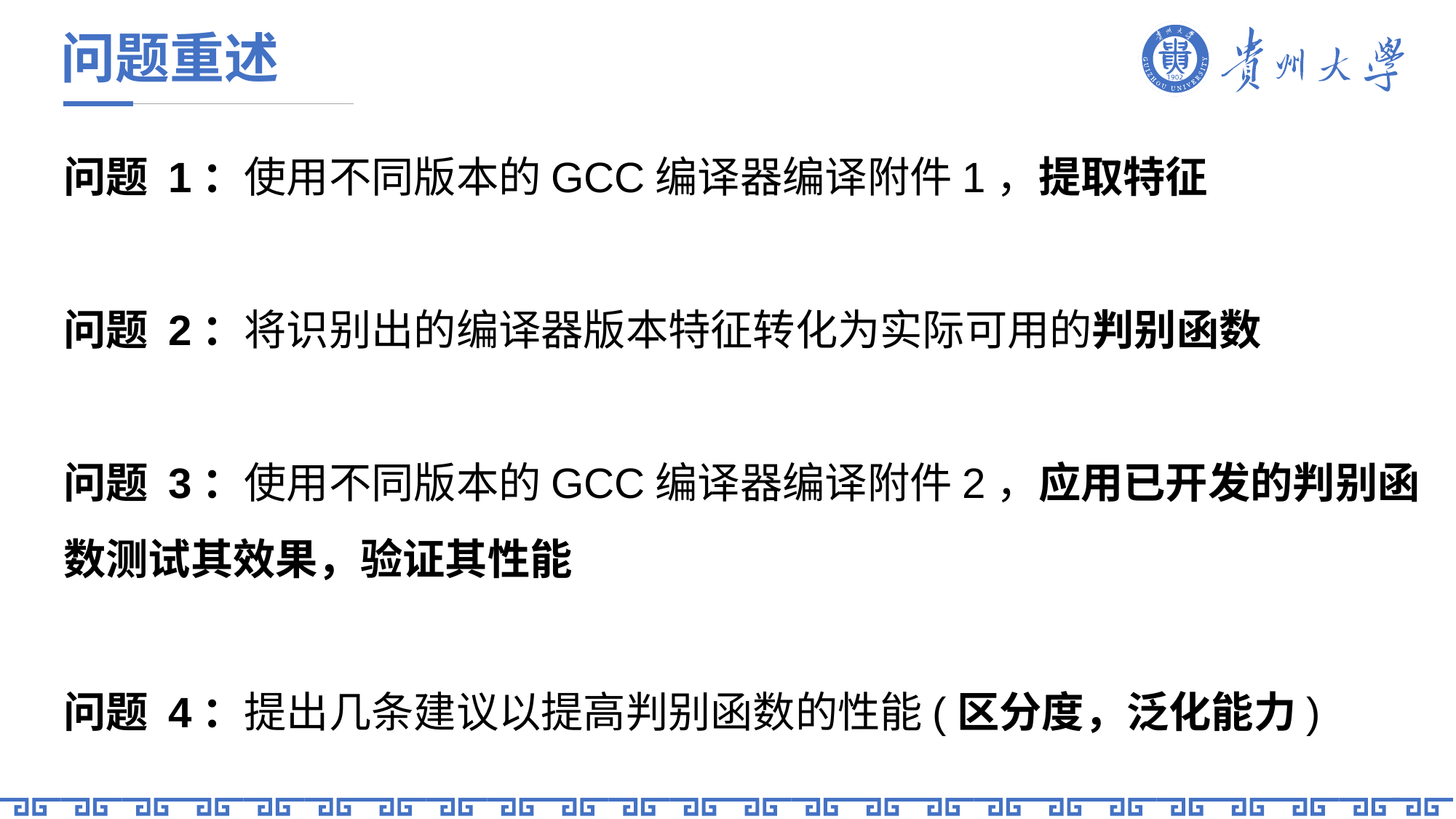

问题重述
问题 1：使用不同版本的GCC编译器编译附件1，提取特征

问题 2：将识别出的编译器版本特征转化为实际可用的判别函数

问题 3：使用不同版本的GCC编译器编译附件2，应用已开发的判别函数测试其效果，验证其性能

问题 4：提出几条建议以提高判别函数的性能(区分度，泛化能力)
5